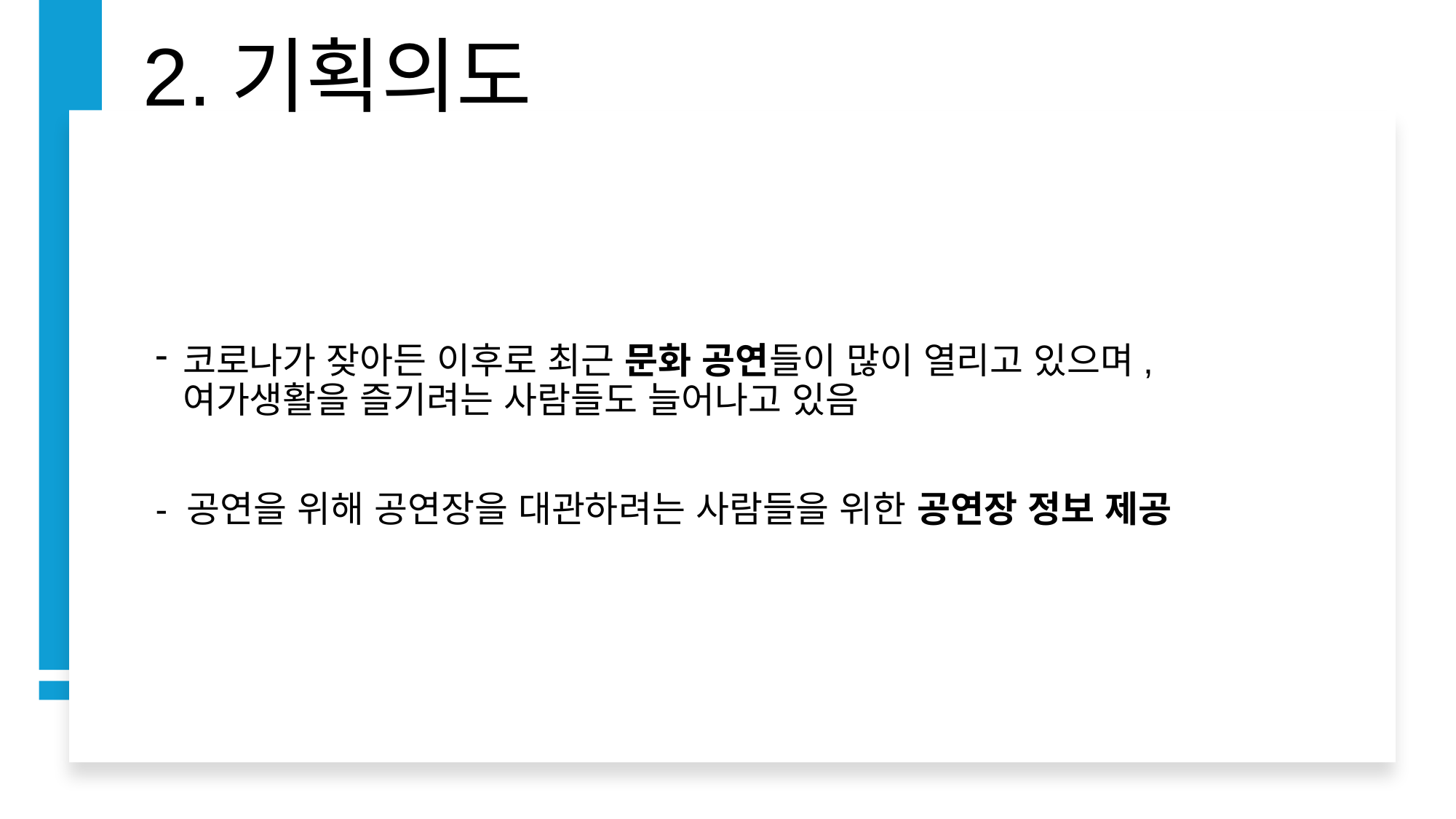

# 2.기획의도

코로나가 잦아든 이후로 최근 문화 공연들이 많이 열리고 있으며, 여가생활을 즐기려는 사람들도 늘어나고 있음

- 공연을 위해 공연장을 대관하려는 사람들을 위한 공연장 정보 제공